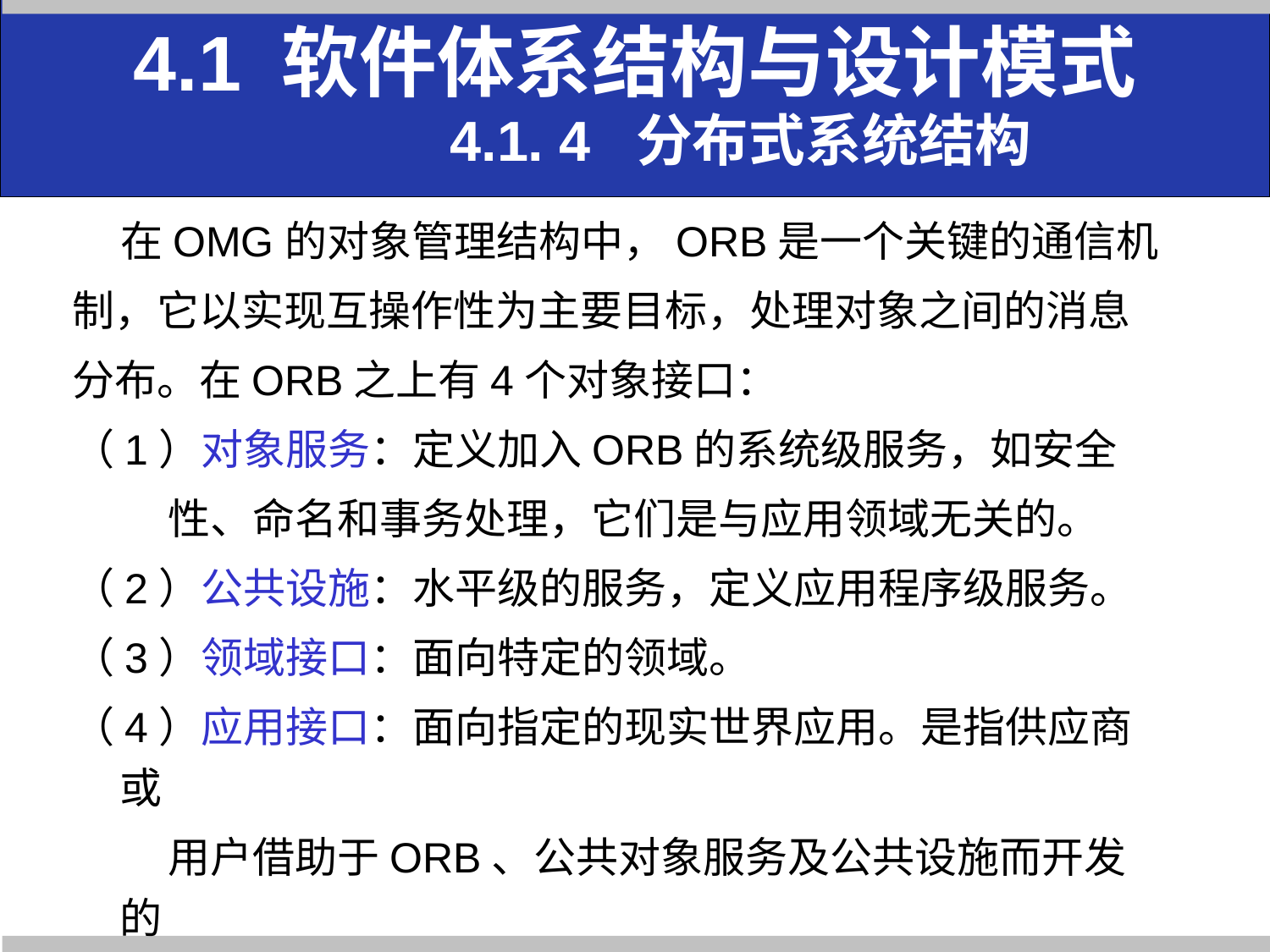

4.1 软件体系结构与设计模式
           4.1. 4  分布式系统结构
    在OMG的对象管理结构中，ORB是一个关键的通信机
制，它以实现互操作性为主要目标，处理对象之间的消息
分布。在ORB之上有4个对象接口：
（1）对象服务：定义加入ORB的系统级服务，如安全
         性、命名和事务处理，它们是与应用领域无关的。
（2）公共设施：水平级的服务，定义应用程序级服务。
（3）领域接口：面向特定的领域。
（4）应用接口：面向指定的现实世界应用。是指供应商或
         用户借助于ORB、公共对象服务及公共设施而开发的
         特定产品。
435